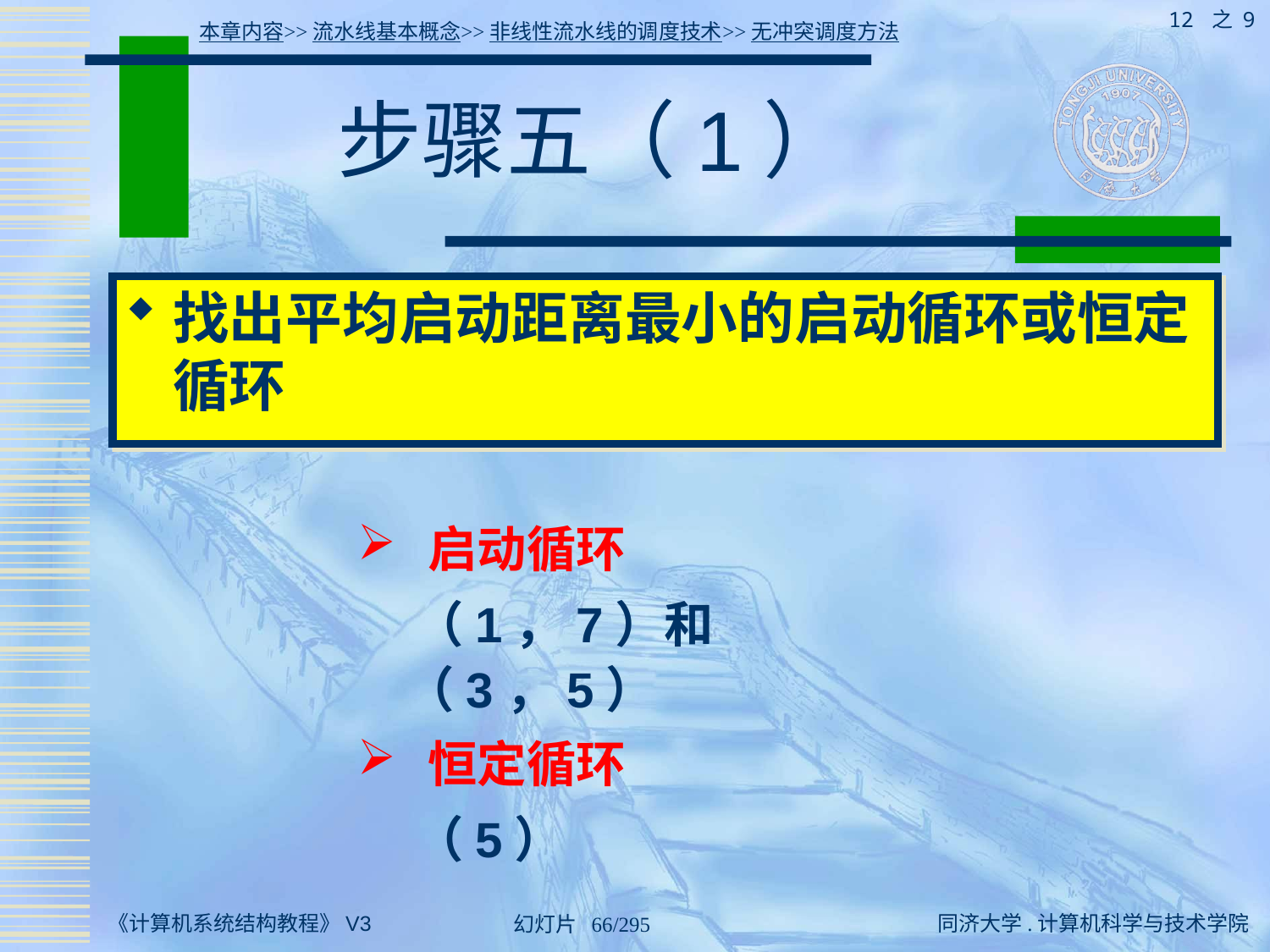

12 之 9
本章内容>>流水线基本概念>>非线性流水线的调度技术>>无冲突调度方法
# 步骤五（1）
找出平均启动距离最小的启动循环或恒定循环
 启动循环
    （1，7）和（3，5）
 恒定循环
    （5）